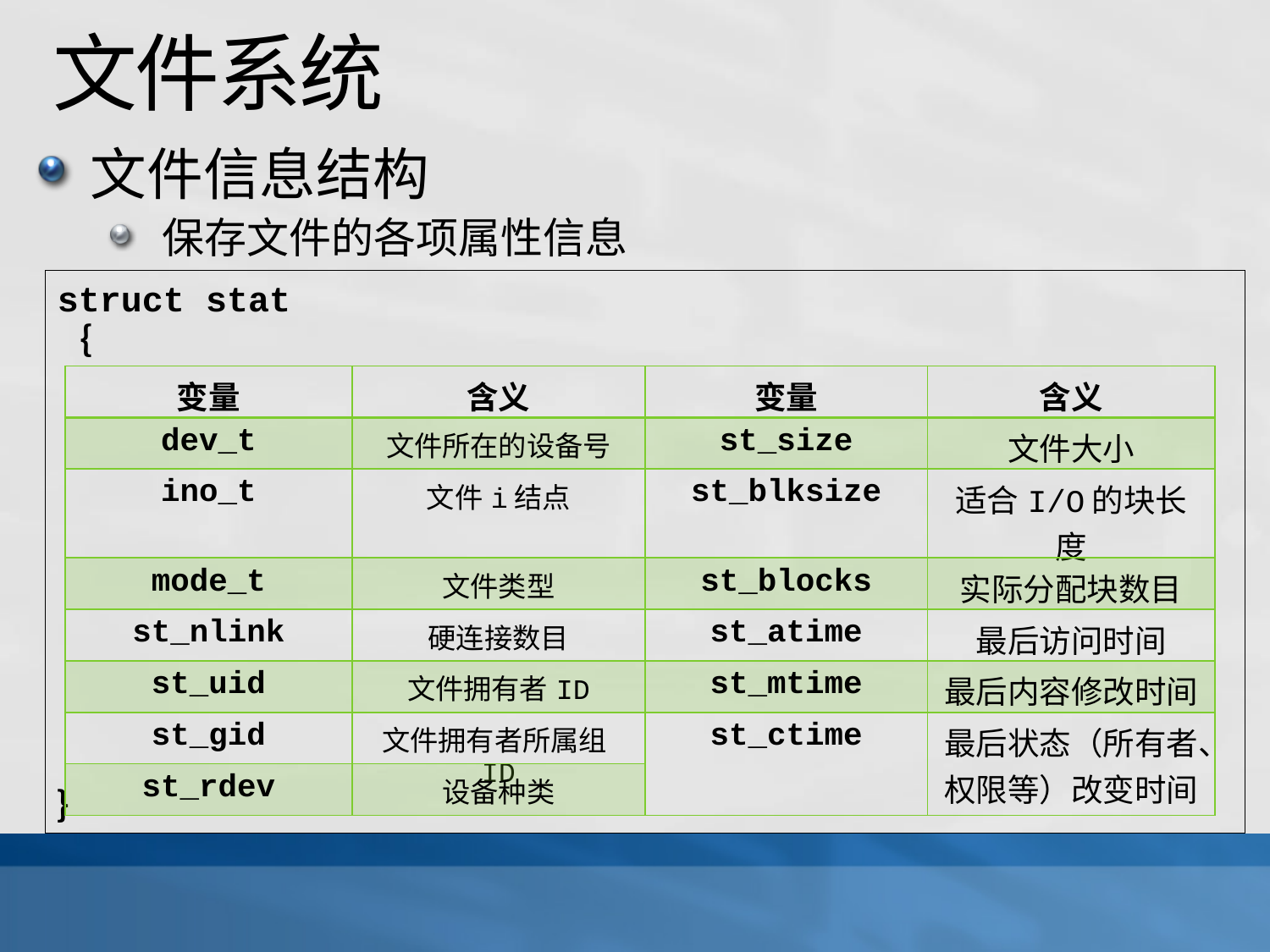

# 文件系统
文件信息结构
保存文件的各项属性信息

struct stat
｛

｝
| 变量 | 含义 | 变量 | 含义 |
| --- | --- | --- | --- |
| dev\_t | 文件所在的设备号 | st\_size | 文件大小 |
| ino\_t | 文件i结点 | st\_blksize | 适合I/O的块长度 |
| mode\_t | 文件类型 | st\_blocks | 实际分配块数目 |
| st\_nlink | 硬连接数目 | st\_atime | 最后访问时间 |
| st\_uid | 文件拥有者ID | st\_mtime | 最后内容修改时间 |
| st\_gid | 文件拥有者所属组ID | st\_ctime | 最后状态（所有者、权限等）改变时间 |
| st\_rdev | 设备种类 |  |  |